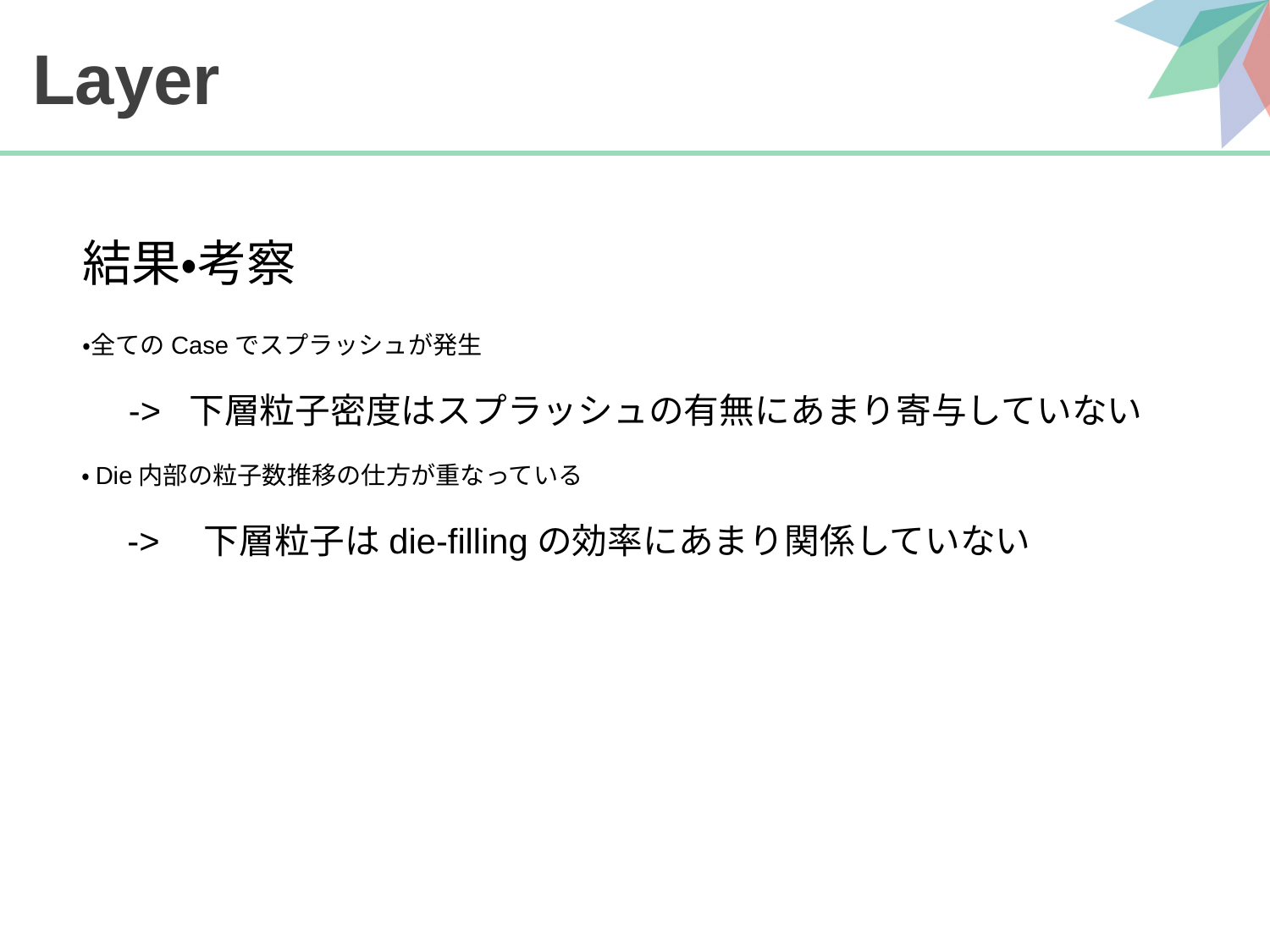

# Layer

結果・考察
・全てのCaseでスプラッシュが発生
　　->  下層粒子密度はスプラッシュの有無にあまり寄与していない
・Die内部の粒子数推移の仕方が重なっている
　　->　下層粒子はdie-fillingの効率にあまり関係していない